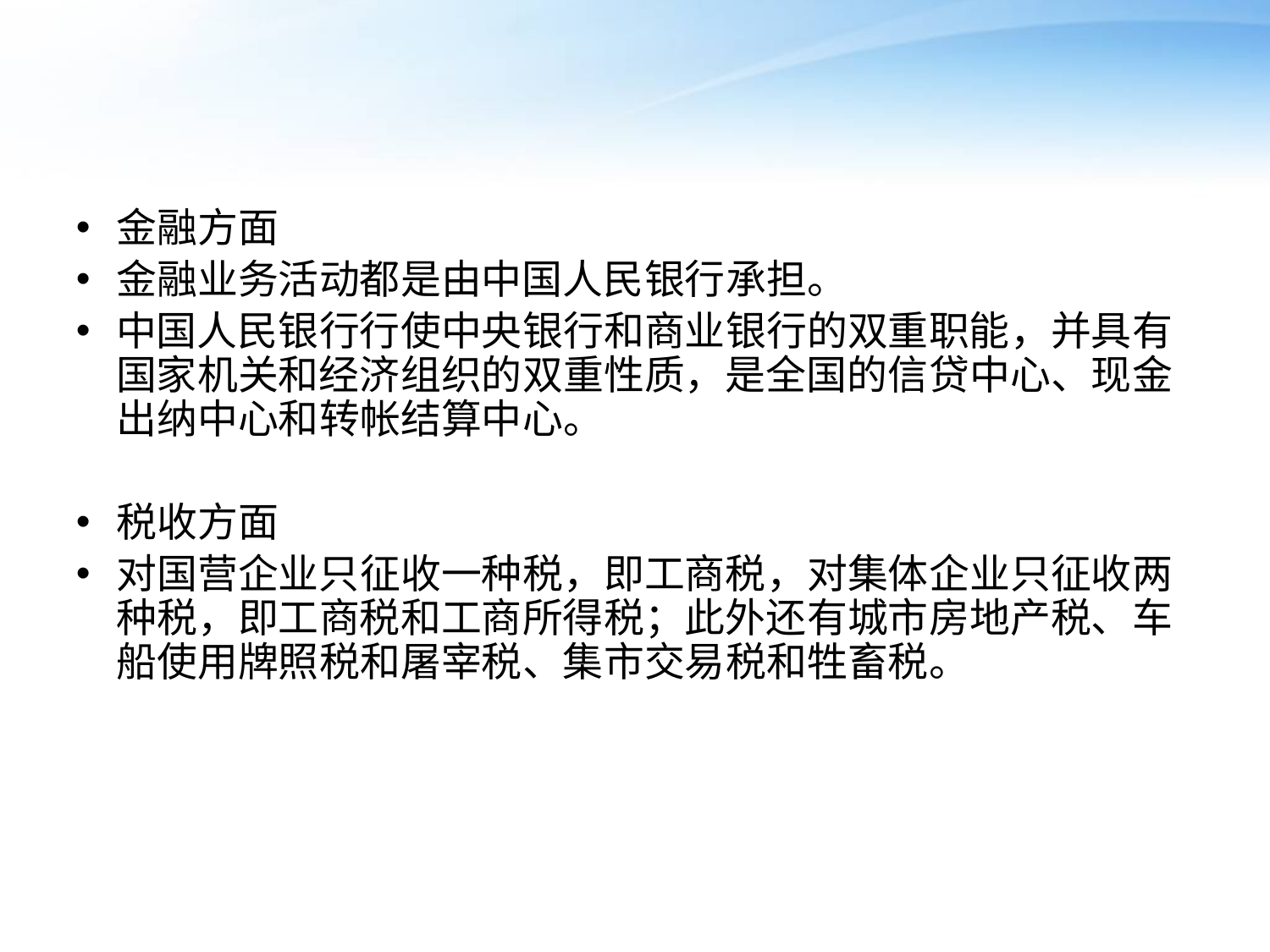

#
金融方面
金融业务活动都是由中国人民银行承担。
中国人民银行行使中央银行和商业银行的双重职能，并具有国家机关和经济组织的双重性质，是全国的信贷中心、现金出纳中心和转帐结算中心。

税收方面
对国营企业只征收一种税，即工商税，对集体企业只征收两种税，即工商税和工商所得税；此外还有城市房地产税、车船使用牌照税和屠宰税、集市交易税和牲畜税。